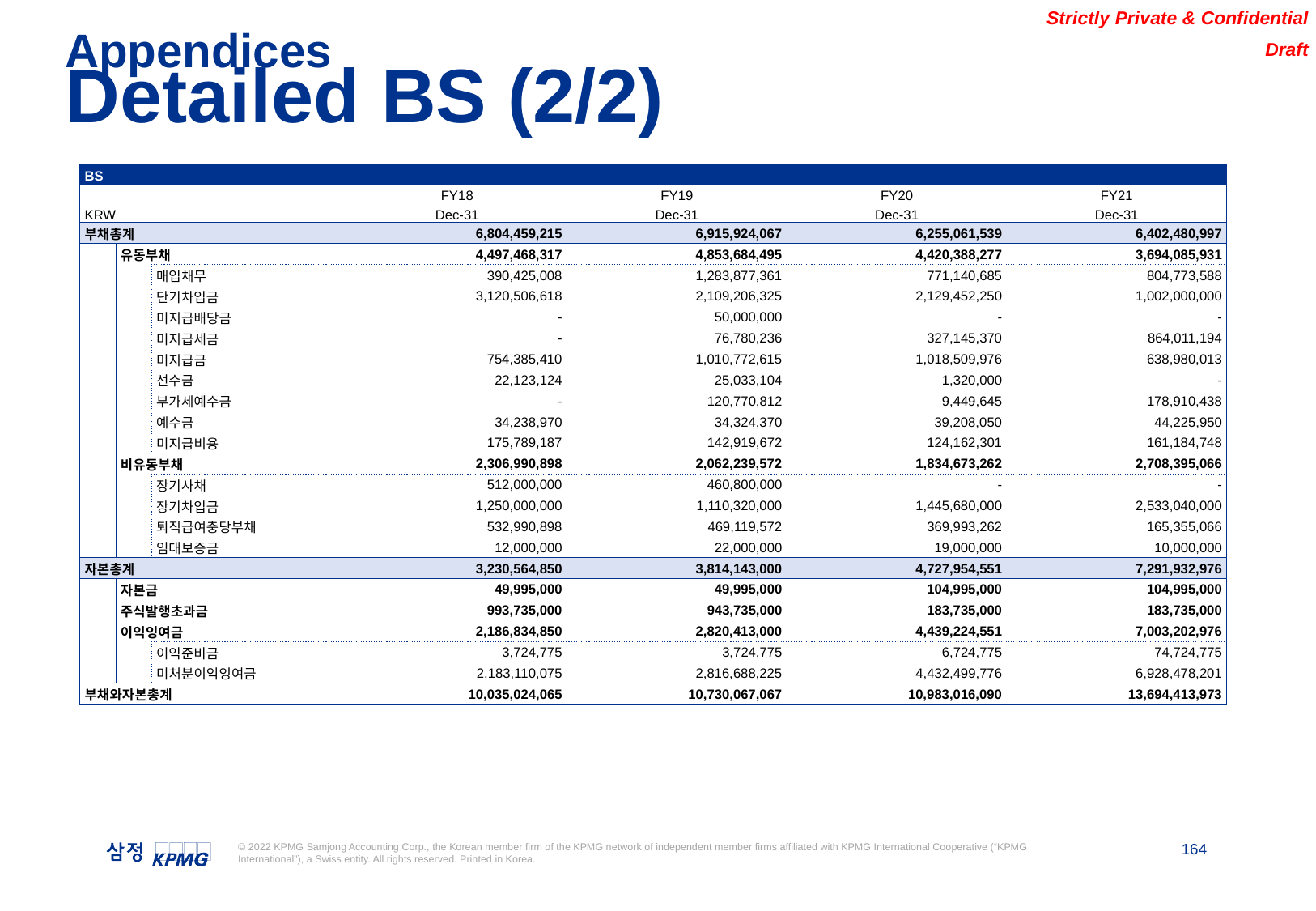

Appendices
Detailed BS (2/2)
| BS |  |  |  |  |  |  |  |
| --- | --- | --- | --- | --- | --- | --- | --- |
|  |  |  |  | FY18 | FY19 | FY20 | FY21 |
| KRW |  |  |  | Dec-31 | Dec-31 | Dec-31 | Dec-31 |
| 부채총계 |  |  |  | 6,804,459,215 | 6,915,924,067 | 6,255,061,539 | 6,402,480,997 |
|  | 유동부채 |  |  | 4,497,468,317 | 4,853,684,495 | 4,420,388,277 | 3,694,085,931 |
|  |  | 매입채무 |  | 390,425,008 | 1,283,877,361 | 771,140,685 | 804,773,588 |
|  |  | 단기차입금 |  | 3,120,506,618 | 2,109,206,325 | 2,129,452,250 | 1,002,000,000 |
|  |  | 미지급배당금 |  | - | 50,000,000 | - | - |
|  |  | 미지급세금 |  | - | 76,780,236 | 327,145,370 | 864,011,194 |
|  |  | 미지급금 |  | 754,385,410 | 1,010,772,615 | 1,018,509,976 | 638,980,013 |
|  |  | 선수금 |  | 22,123,124 | 25,033,104 | 1,320,000 | - |
|  |  | 부가세예수금 |  | - | 120,770,812 | 9,449,645 | 178,910,438 |
|  |  | 예수금 |  | 34,238,970 | 34,324,370 | 39,208,050 | 44,225,950 |
|  |  | 미지급비용 |  | 175,789,187 | 142,919,672 | 124,162,301 | 161,184,748 |
|  | 비유동부채 |  |  | 2,306,990,898 | 2,062,239,572 | 1,834,673,262 | 2,708,395,066 |
|  |  | 장기사채 |  | 512,000,000 | 460,800,000 | - | - |
|  |  | 장기차입금 |  | 1,250,000,000 | 1,110,320,000 | 1,445,680,000 | 2,533,040,000 |
|  |  | 퇴직급여충당부채 |  | 532,990,898 | 469,119,572 | 369,993,262 | 165,355,066 |
|  |  | 임대보증금 |  | 12,000,000 | 22,000,000 | 19,000,000 | 10,000,000 |
| 자본총계 |  |  |  | 3,230,564,850 | 3,814,143,000 | 4,727,954,551 | 7,291,932,976 |
|  | 자본금 |  |  | 49,995,000 | 49,995,000 | 104,995,000 | 104,995,000 |
|  | 주식발행초과금 |  |  | 993,735,000 | 943,735,000 | 183,735,000 | 183,735,000 |
|  | 이익잉여금 |  |  | 2,186,834,850 | 2,820,413,000 | 4,439,224,551 | 7,003,202,976 |
|  |  | 이익준비금 |  | 3,724,775 | 3,724,775 | 6,724,775 | 74,724,775 |
|  |  | 미처분이익잉여금 |  | 2,183,110,075 | 2,816,688,225 | 4,432,499,776 | 6,928,478,201 |
| 부채와자본총계 |  |  |  | 10,035,024,065 | 10,730,067,067 | 10,983,016,090 | 13,694,413,973 |